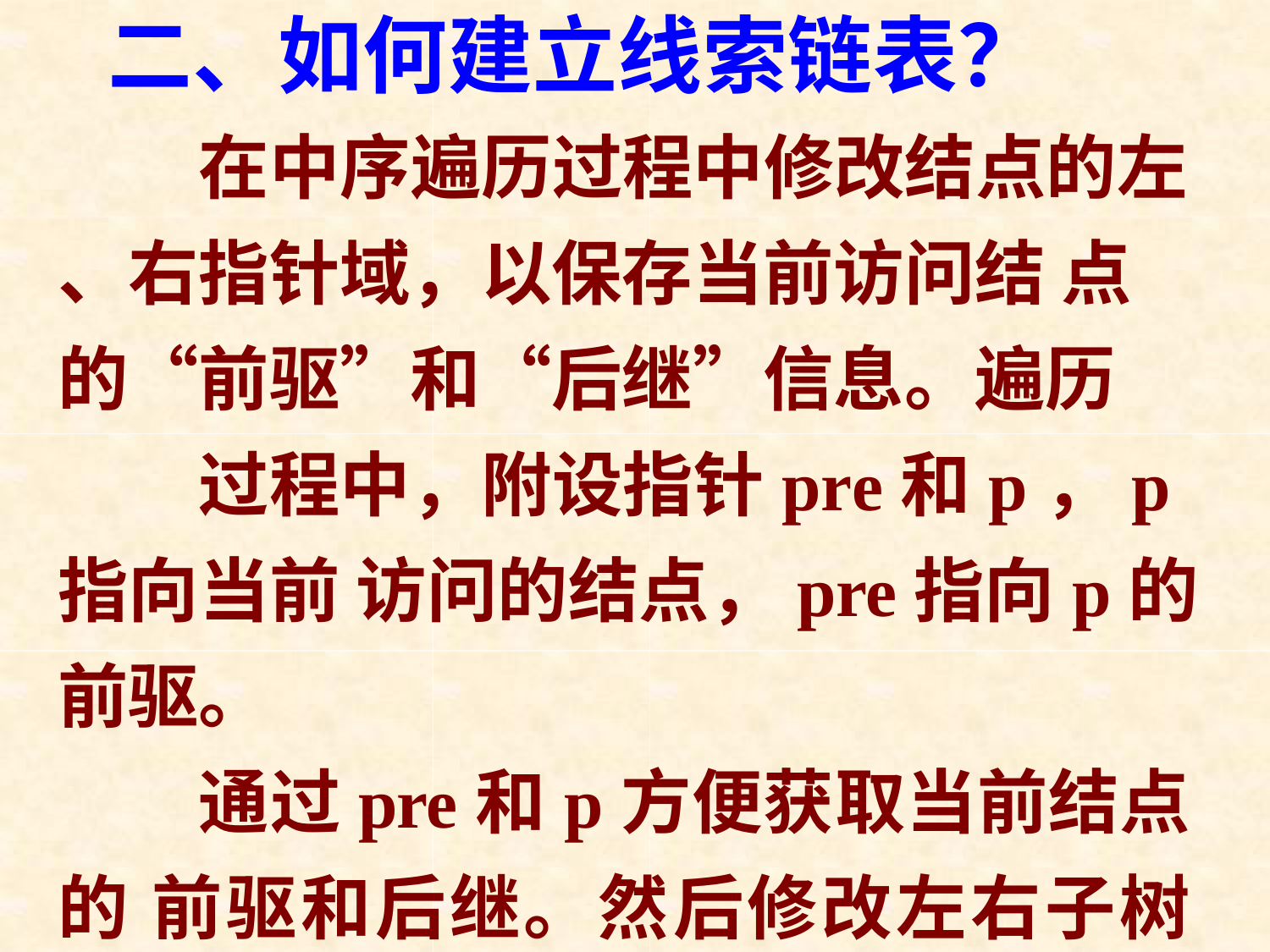

# 二、如何建立线索链表？
在中序遍历过程中修改结点的左 、右指针域，以保存当前访问结 点 的“前驱”和“后继”信息。遍历
过程中，附设指针pre和p，p指向当前 访问的结点，pre指向p的前驱。
通过pre和p方便获取当前结点的 前驱和后继。然后修改左右子树有为 空的域，不空的不改。